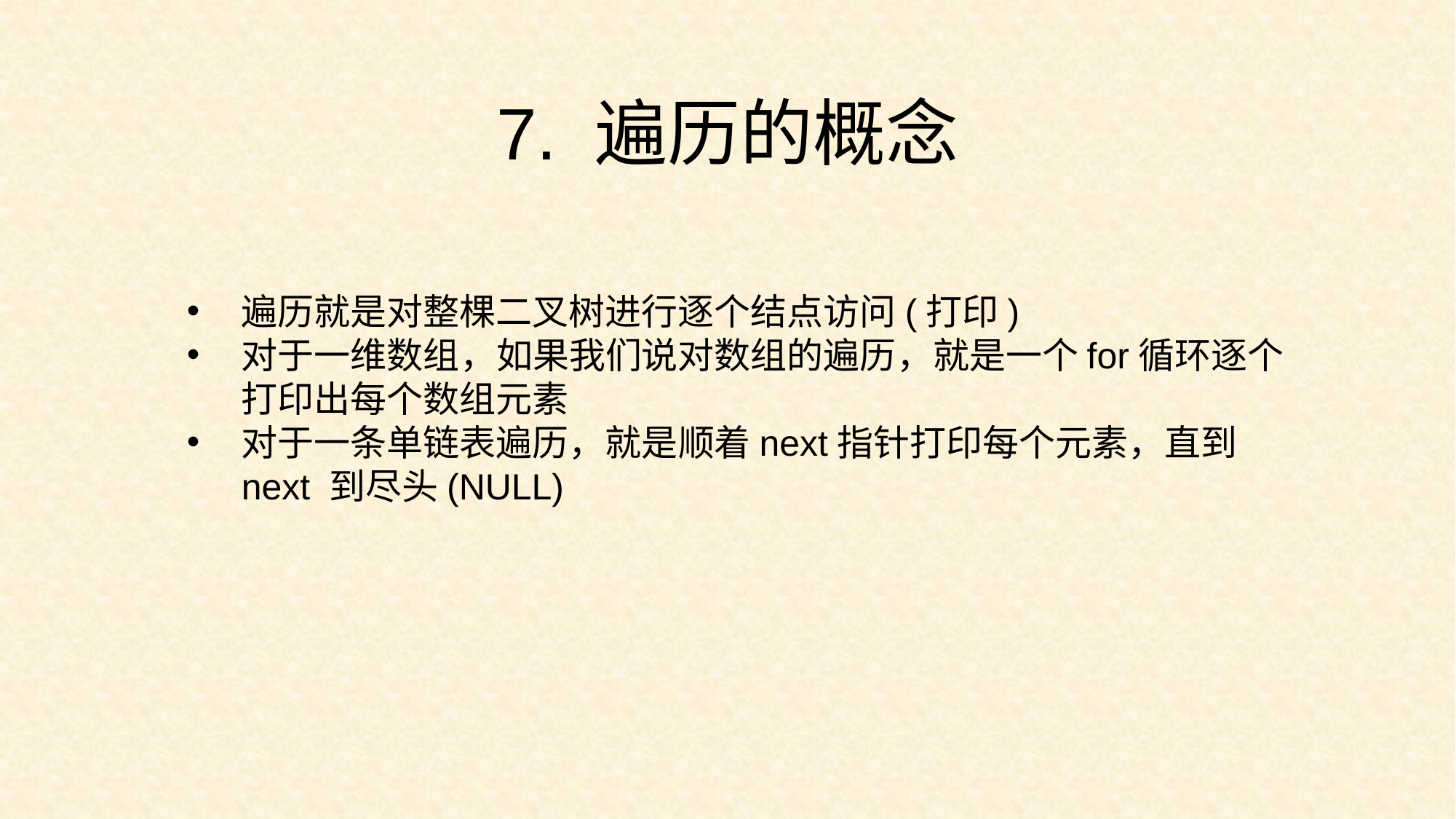

7. 遍历的概念
遍历就是对整棵二叉树进行逐个结点访问(打印)
对于一维数组，如果我们说对数组的遍历，就是一个for循环逐个打印出每个数组元素
对于一条单链表遍历，就是顺着next指针打印每个元素，直到next 到尽头(NULL)